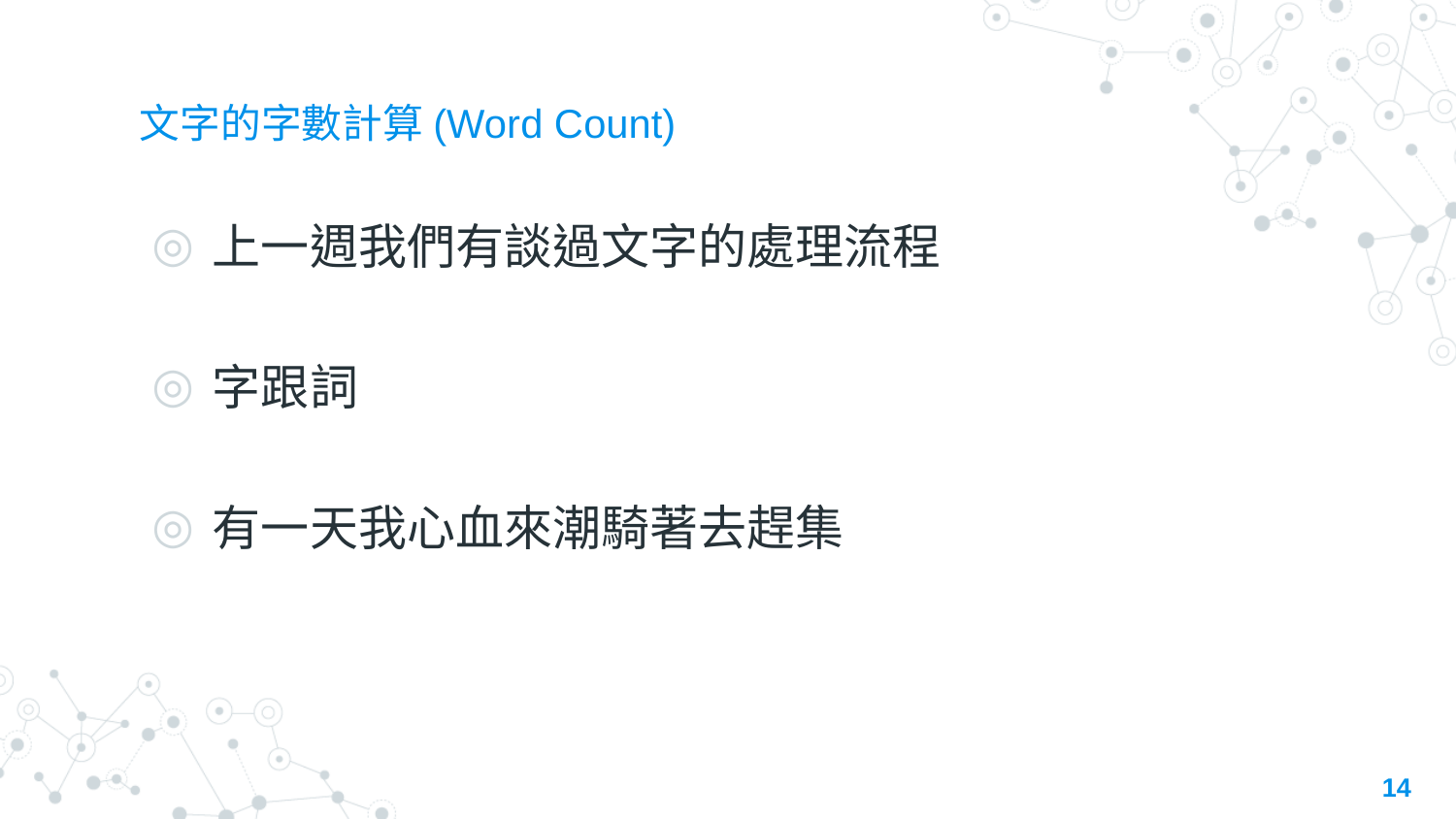

# 文字的字數計算(Word Count)
上一週我們有談過文字的處理流程

字跟詞

有一天我心血來潮騎著去趕集

14